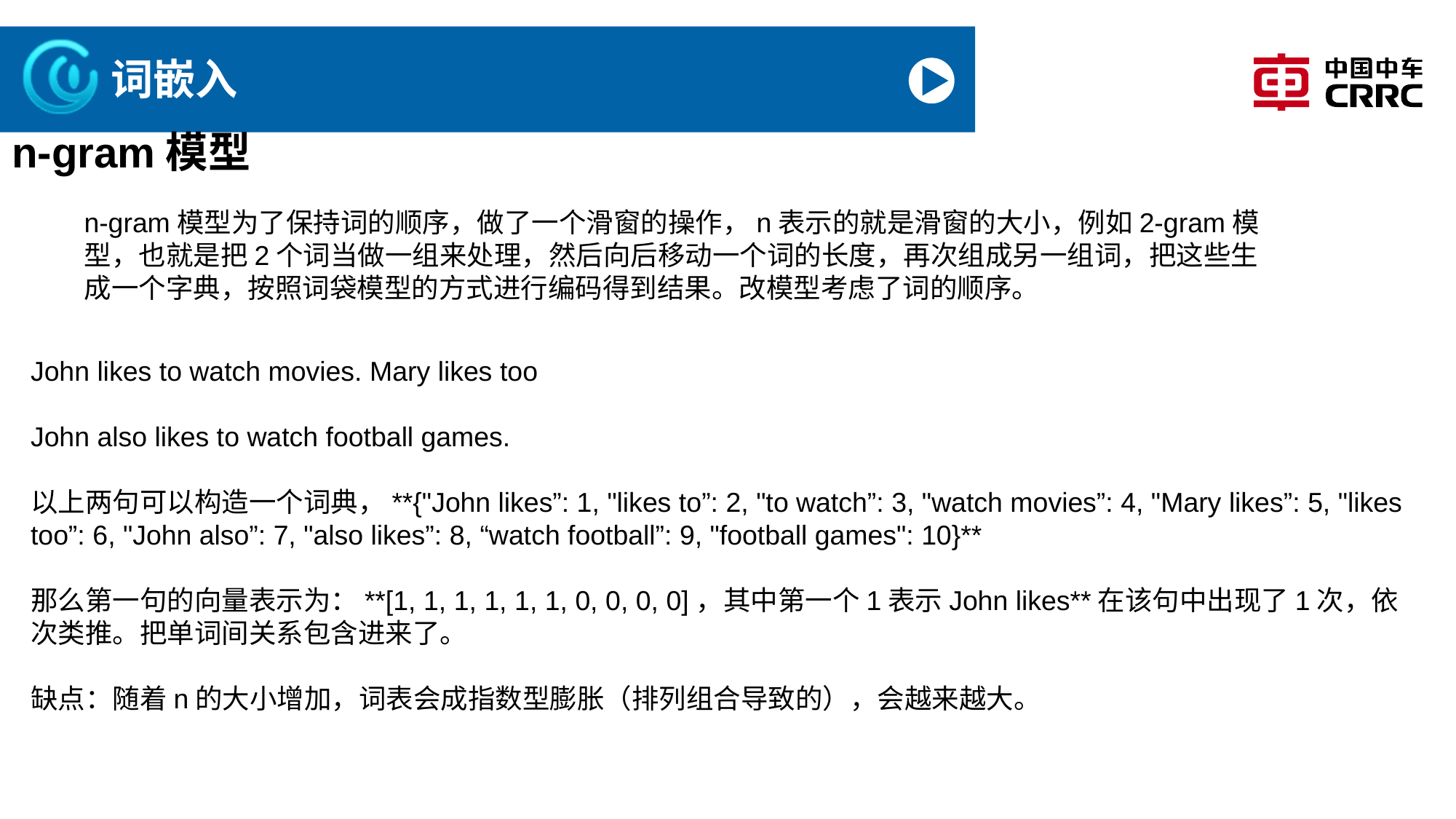

# 词嵌入
n-gram模型
n-gram模型为了保持词的顺序，做了一个滑窗的操作，n表示的就是滑窗的大小，例如2-gram模型，也就是把2个词当做一组来处理，然后向后移动一个词的长度，再次组成另一组词，把这些生成一个字典，按照词袋模型的方式进行编码得到结果。改模型考虑了词的顺序。
John likes to watch movies. Mary likes too

John also likes to watch football games.

以上两句可以构造一个词典，**{"John likes”: 1, "likes to”: 2, "to watch”: 3, "watch movies”: 4, "Mary likes”: 5, "likes too”: 6, "John also”: 7, "also likes”: 8, “watch football”: 9, "football games": 10}**

那么第一句的向量表示为：**[1, 1, 1, 1, 1, 1, 0, 0, 0, 0]，其中第一个1表示John likes**在该句中出现了1次，依次类推。把单词间关系包含进来了。

缺点：随着n的大小增加，词表会成指数型膨胀（排列组合导致的），会越来越大。

144